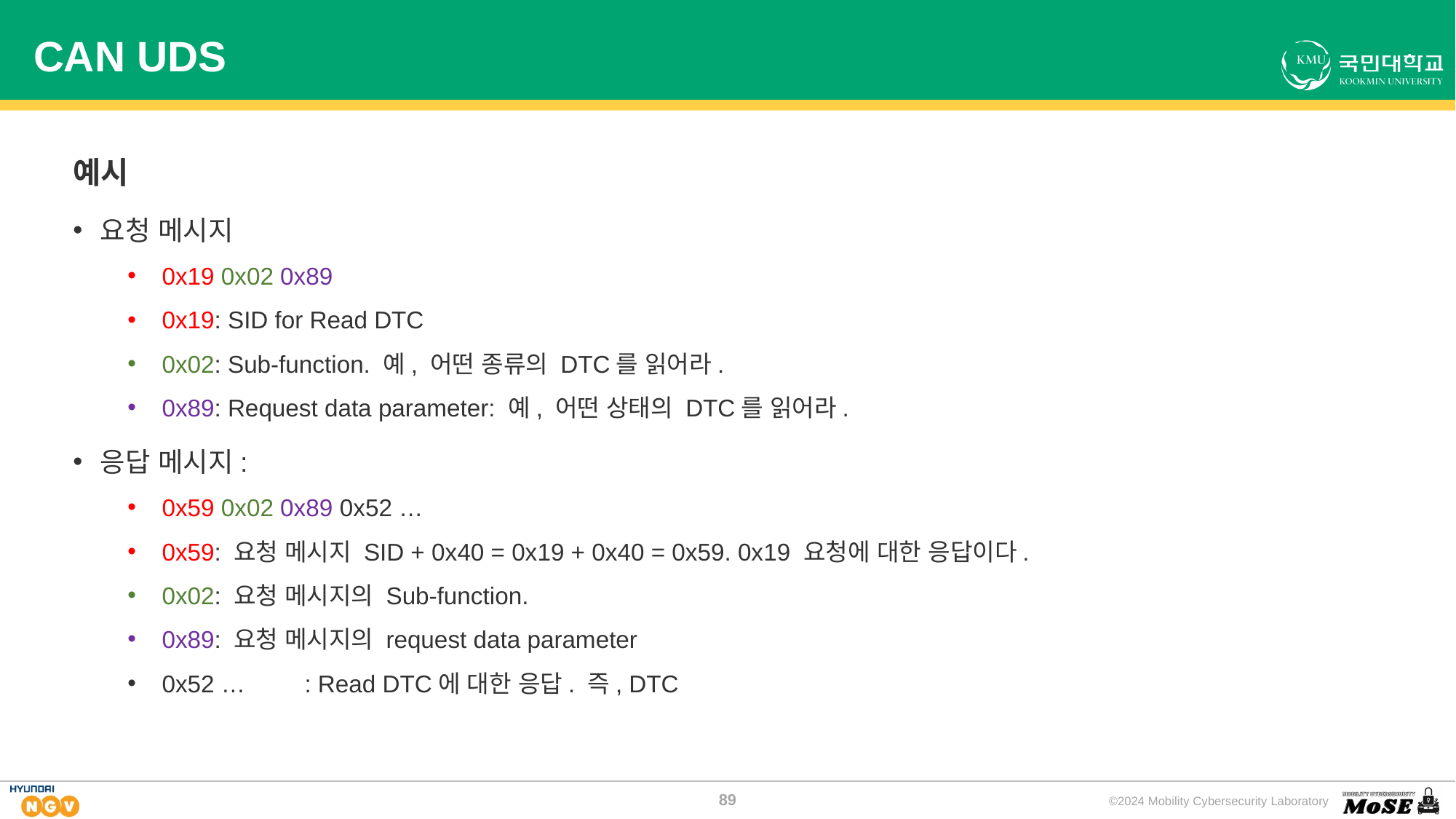

# CAN UDS
예시
요청 메시지
0x19 0x02 0x89
0x19: SID for Read DTC
0x02: Sub-function. 예, 어떤 종류의 DTC를 읽어라.
0x89: Request data parameter: 예, 어떤 상태의 DTC를 읽어라.
응답 메시지:
0x59 0x02 0x89 0x52 …
0x59: 요청 메시지 SID + 0x40 = 0x19 + 0x40 = 0x59. 0x19 요청에 대한 응답이다.
0x02: 요청 메시지의 Sub-function.
0x89: 요청 메시지의 request data parameter
0x52 … 0xaa: Read DTC에 대한 응답. 즉, DTC